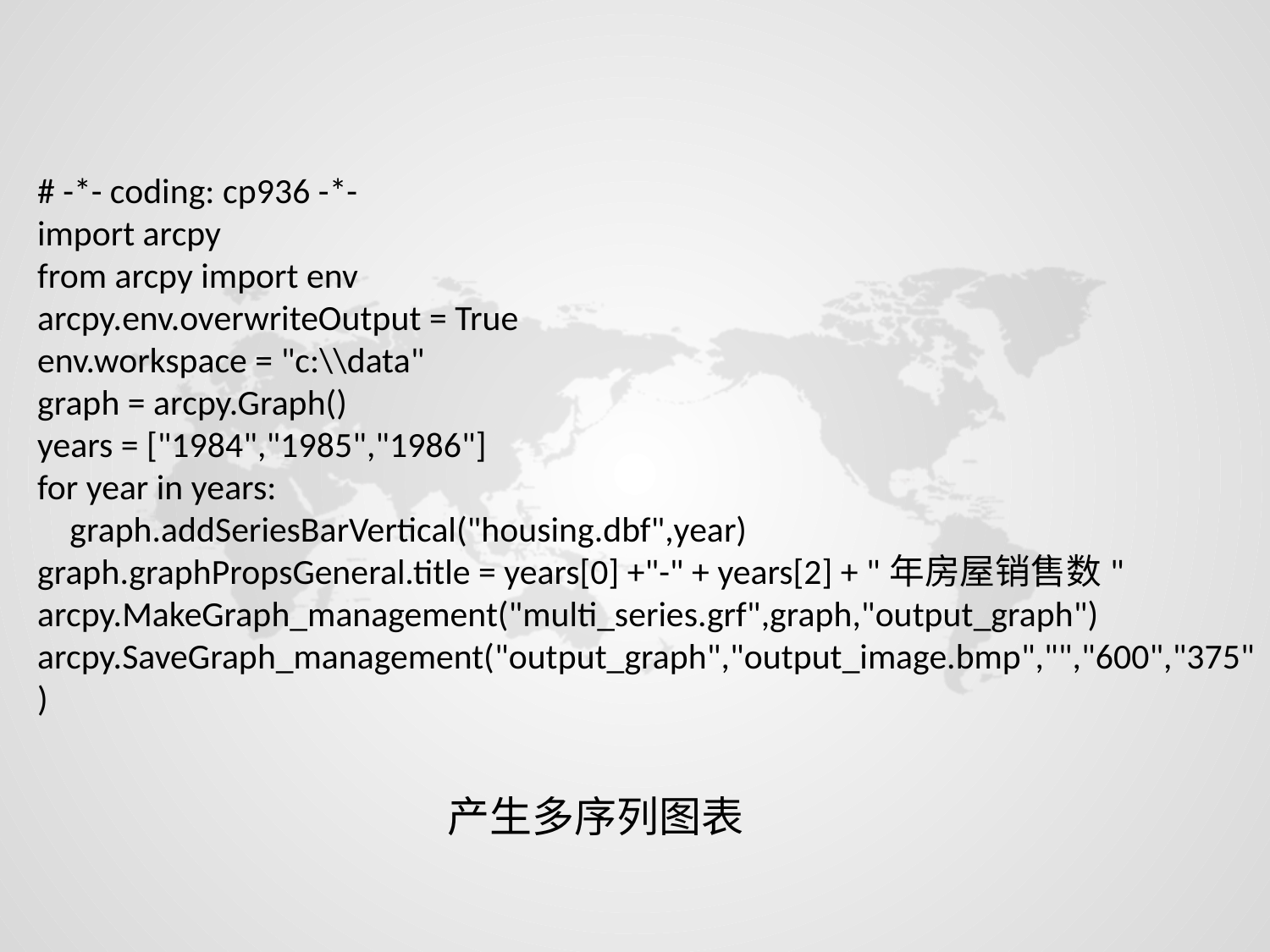

# -*- coding: cp936 -*-
import arcpy
from arcpy import env
arcpy.env.overwriteOutput = True
env.workspace = "c:\\data"
graph = arcpy.Graph()
years = ["1984","1985","1986"]
for year in years:
    graph.addSeriesBarVertical("housing.dbf",year)
graph.graphPropsGeneral.title = years[0] +"-" + years[2] + "年房屋销售数"
arcpy.MakeGraph_management("multi_series.grf",graph,"output_graph")
arcpy.SaveGraph_management("output_graph","output_image.bmp","","600","375")
产生多序列图表